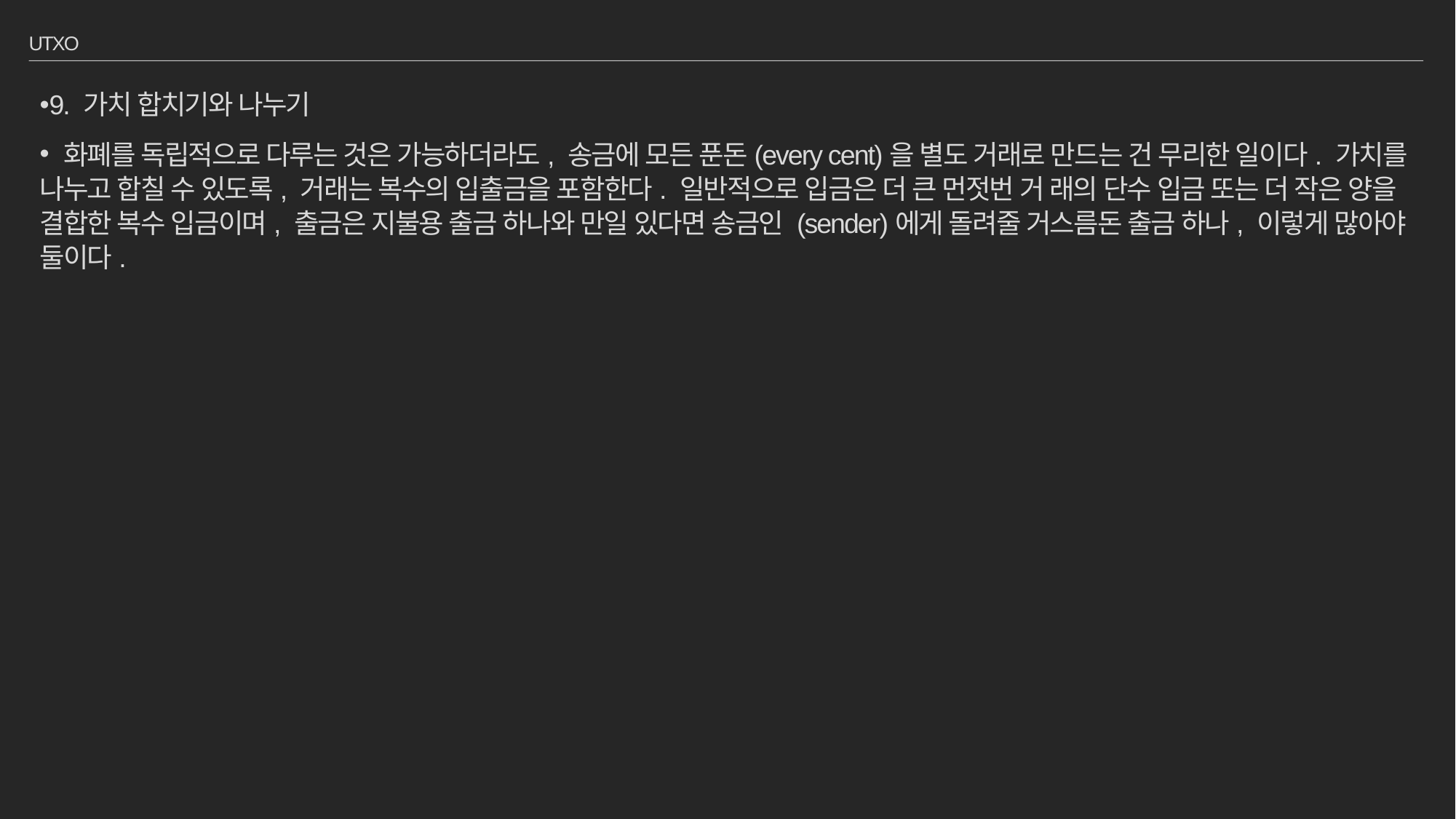

# UTXO
9. 가치 합치기와 나누기
 화폐를 독립적으로 다루는 것은 가능하더라도, 송금에 모든 푼돈(every cent)을 별도 거래로 만드는 건 무리한 일이다. 가치를 나누고 합칠 수 있도록, 거래는 복수의 입출금을 포함한다. 일반적으로 입금은 더 큰 먼젓번 거 래의 단수 입금 또는 더 작은 양을 결합한 복수 입금이며, 출금은 지불용 출금 하나와 만일 있다면 송금인 (sender)에게 돌려줄 거스름돈 출금 하나, 이렇게 많아야 둘이다.